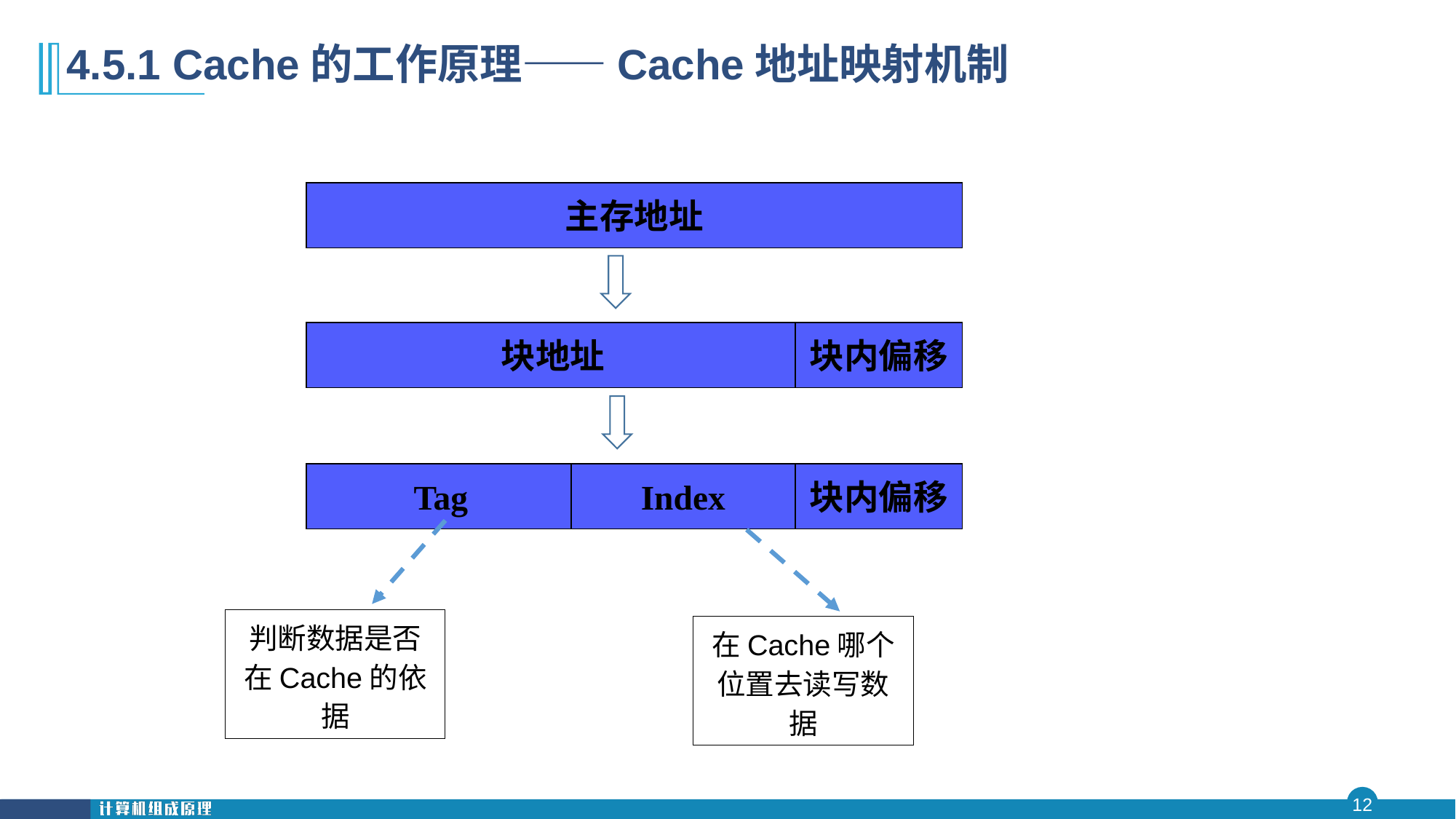

第四 章
# 4.5.1 Cache的工作原理——Cache地址映射机制
主存地址

块地址
块内偏移

Tag
Index
块内偏移
判断数据是否在Cache的依据
在Cache哪个位置去读写数据